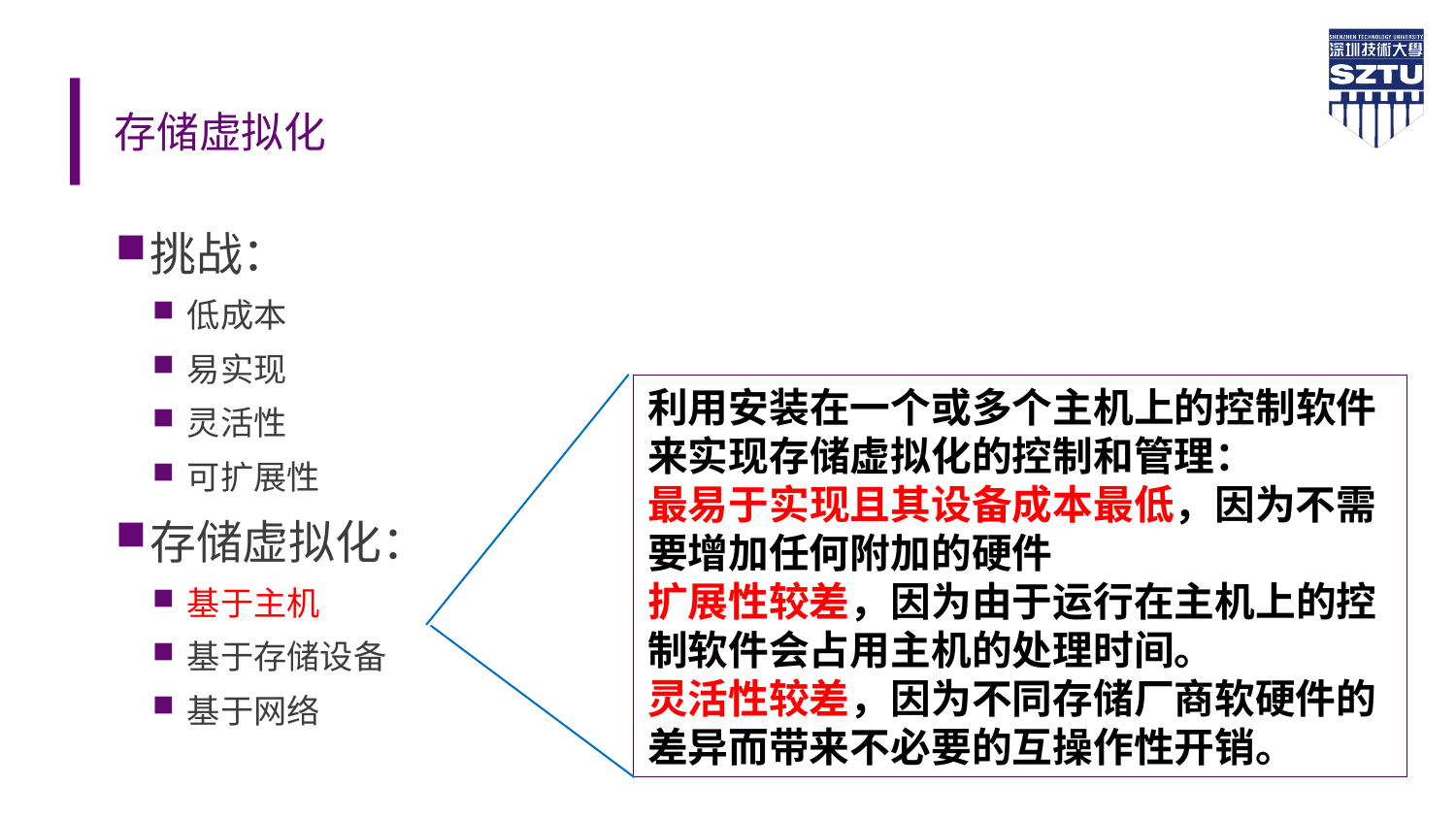

# 存储虚拟化
挑战：
低成本
易实现
灵活性
可扩展性
存储虚拟化：
基于主机
基于存储设备
基于网络

利用安装在一个或多个主机上的控制软件来实现存储虚拟化的控制和管理：
最易于实现且其设备成本最低，因为不需要增加任何附加的硬件
扩展性较差，因为由于运行在主机上的控制软件会占用主机的处理时间。
灵活性较差，因为不同存储厂商软硬件的差异而带来不必要的互操作性开销。